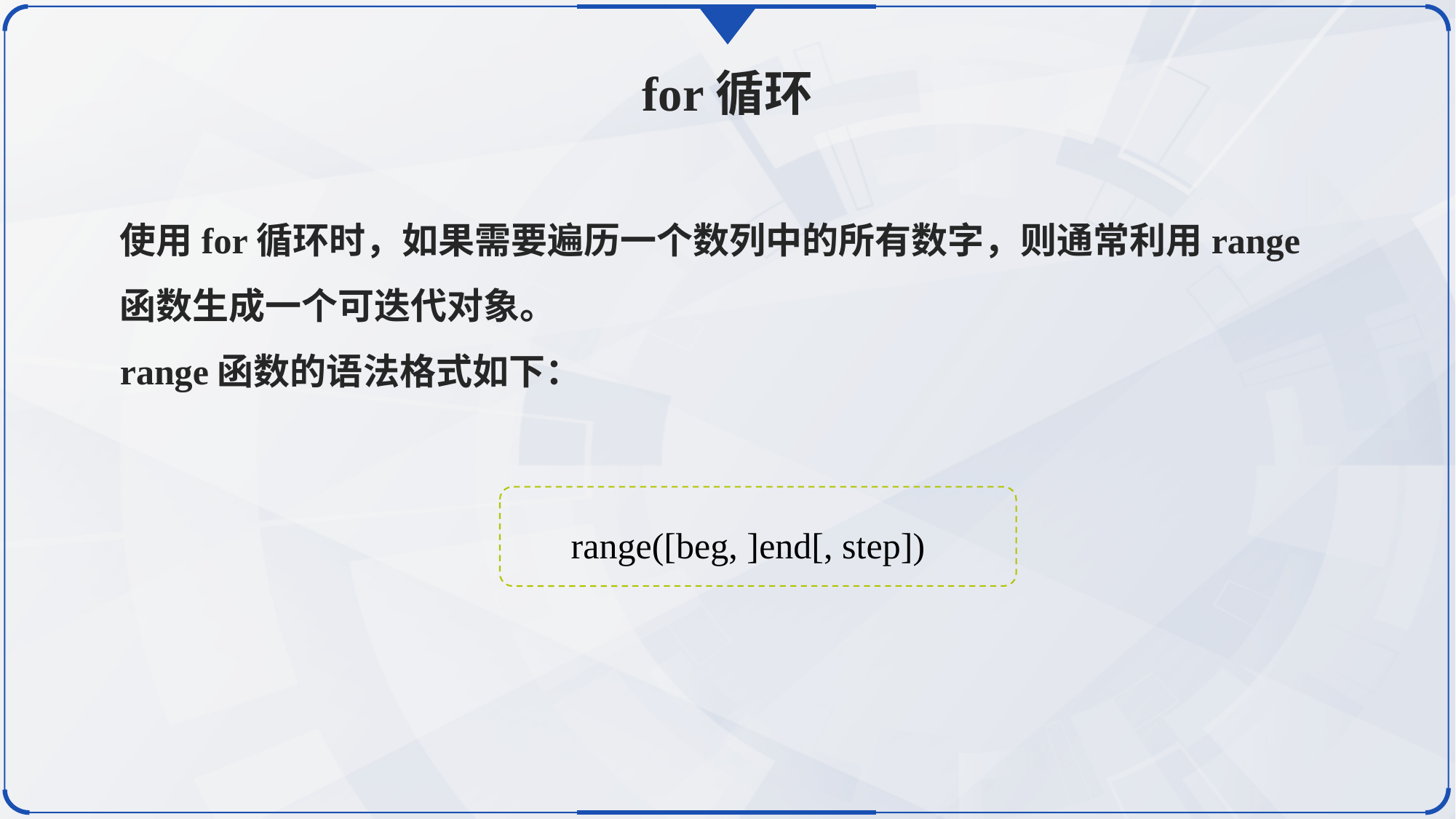

for循环
使用for循环时，如果需要遍历一个数列中的所有数字，则通常利用range函数生成一个可迭代对象。
range函数的语法格式如下：

range([beg, ]end[, step])